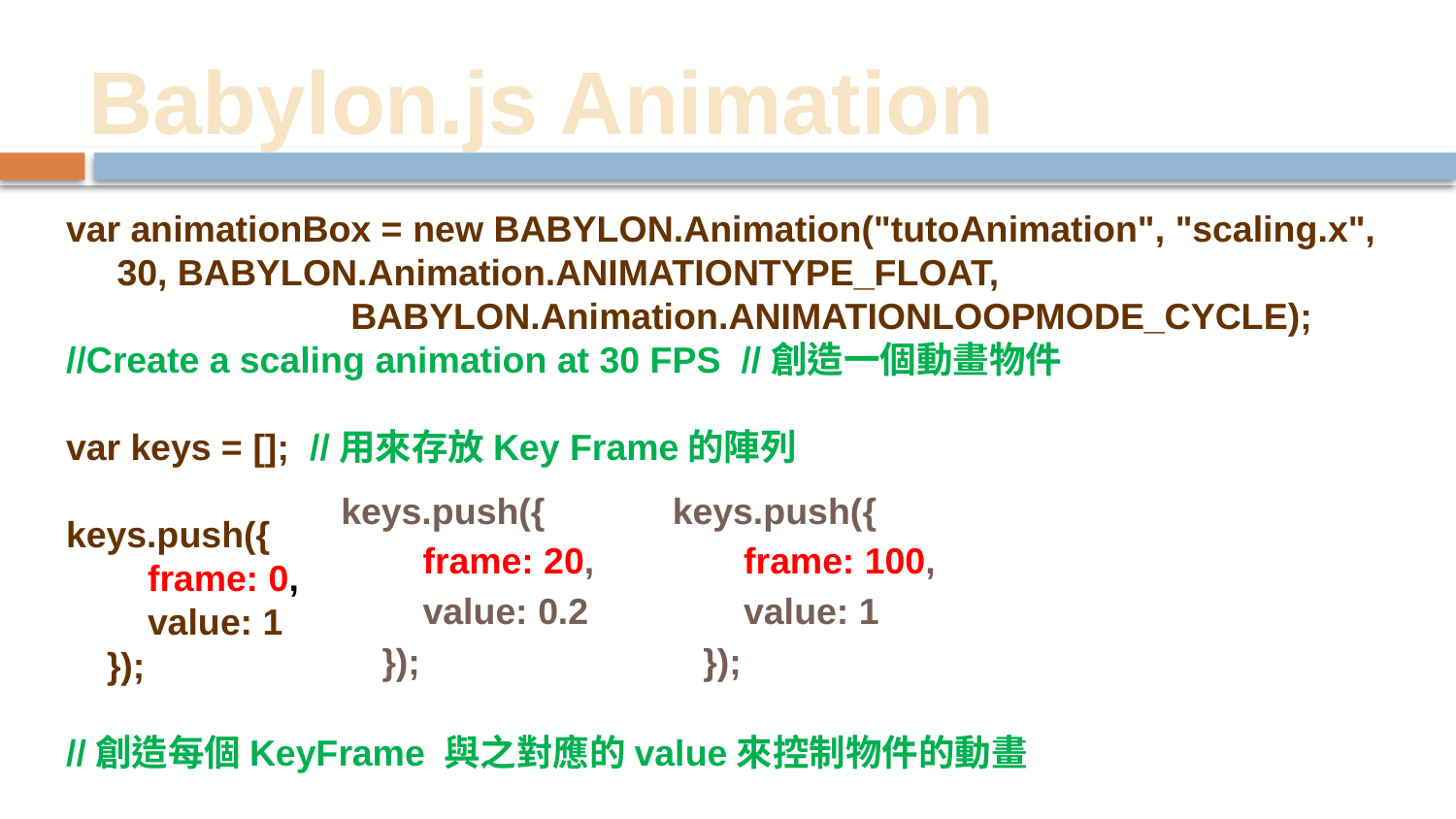

# Babylon.js Animation
var animationBox = new BABYLON.Animation("tutoAnimation", "scaling.x", 30, BABYLON.Animation.ANIMATIONTYPE_FLOAT,                                                              BABYLON.Animation.ANIMATIONLOOPMODE_CYCLE);
//Create a scaling animation at 30 FPS  //創造一個動畫物件

var keys = [];  //用來存放Key Frame的陣列

keys.push({
        frame: 0,
        value: 1
    });

//創造每個KeyFrame 與之對應的value來控制物件的動畫

keys.push({
        frame: 20,
        value: 0.2
    });

 keys.push({
        frame: 100,
        value: 1
    });